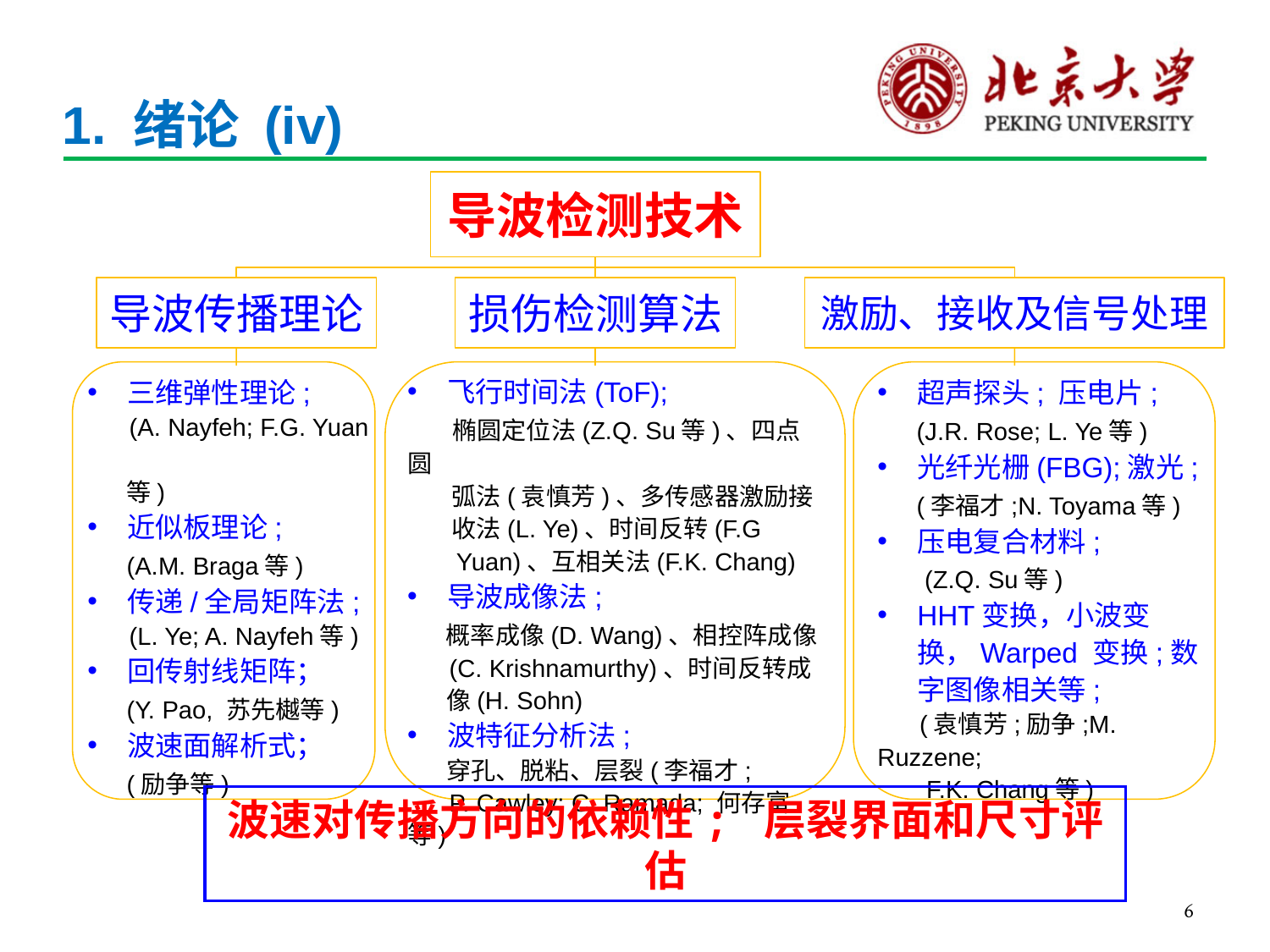

# 1. 绪论 (iv)
导波检测技术
损伤检测算法
导波传播理论
激励、接收及信号处理

飞行时间法(ToF);
      椭圆定位法(Z.Q. Su等)、四点圆
       弧法(袁慎芳)、多传感器激励接
       收法(L. Ye)、时间反转(F.G
       Yuan)、互相关法(F.K. Chang)
导波成像法;
     概率成像(D. Wang)、相控阵成像
      (C. Krishnamurthy)、时间反转成
      像(H. Sohn)
波特征分析法;
      穿孔、脱粘、层裂(李福才;
      P. Cawley; C. Ramada; 何存富等)
三维弹性理论;
      (A. Nayfeh; F.G. Yuan
      等)
近似板理论;
     (A.M. Braga等)
传递/全局矩阵法;
      (L. Ye; A. Nayfeh等)
回传射线矩阵；
     (Y. Pao, 苏先樾等)
波速面解析式；
     (励争等)
超声探头; 压电片;
     (J.R. Rose; L. Ye等)
光纤光栅(FBG);激光;
     (李福才;N. Toyama等)
压电复合材料;
      (Z.Q. Su等)
HHT变换，小波变换，Warped 变换;数字图像相关等;
      (袁慎芳;励争;M. Ruzzene;
       F.K. Chang等)
波速对传播方向的依赖性; 层裂界面和尺寸评估
6